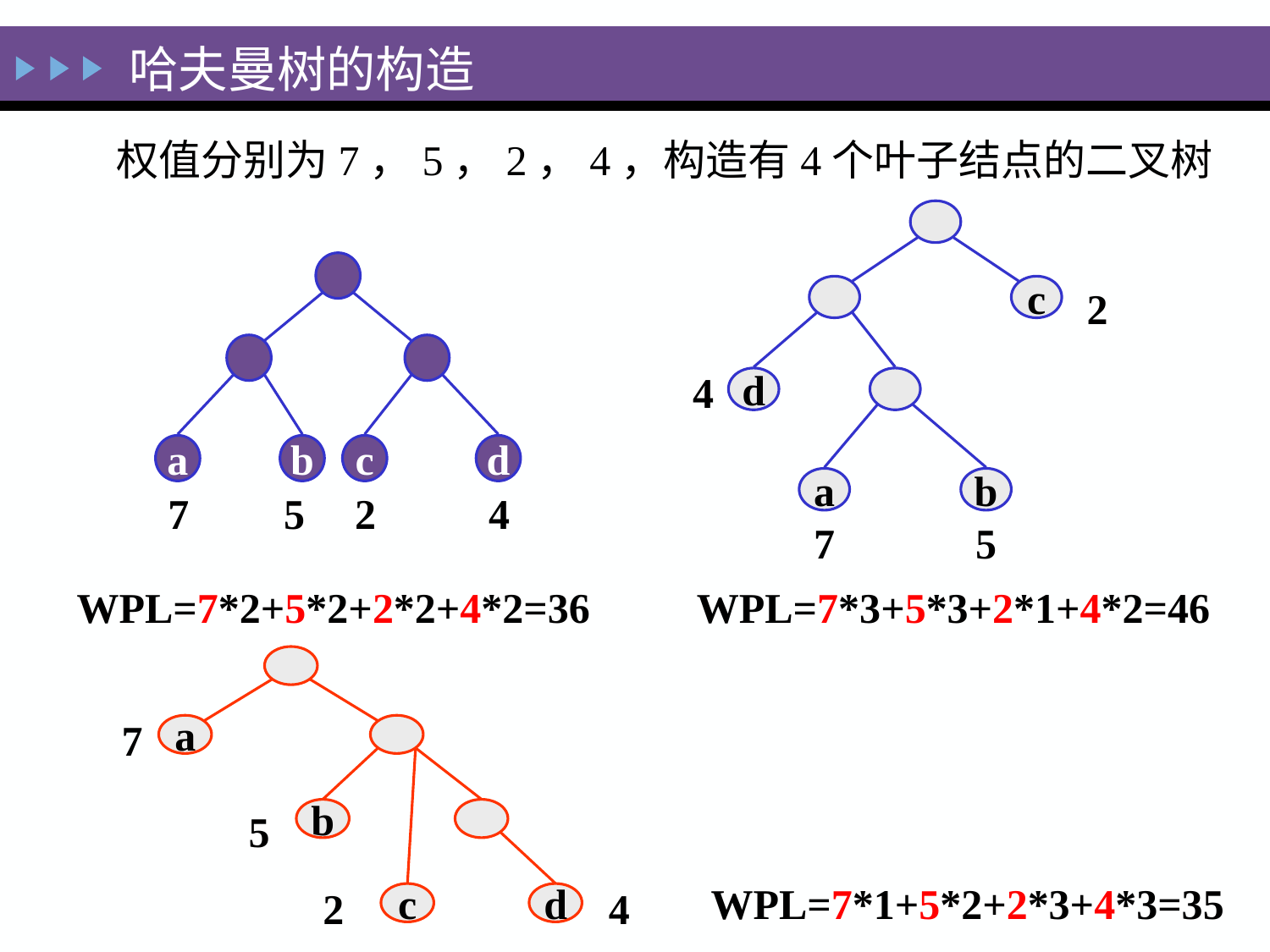

哈夫曼树的构造
权值分别为7，5，2，4，构造有4个叶子结点的二叉树

c
2
4
d

a
b
7
5

a
b
c
d
4
7
5
2
WPL=7*2+5*2+2*2+4*2=36
WPL=7*3+5*3+2*1+4*2=46

7
a

5
b

2
4
c
d
WPL=7*1+5*2+2*3+4*3=35